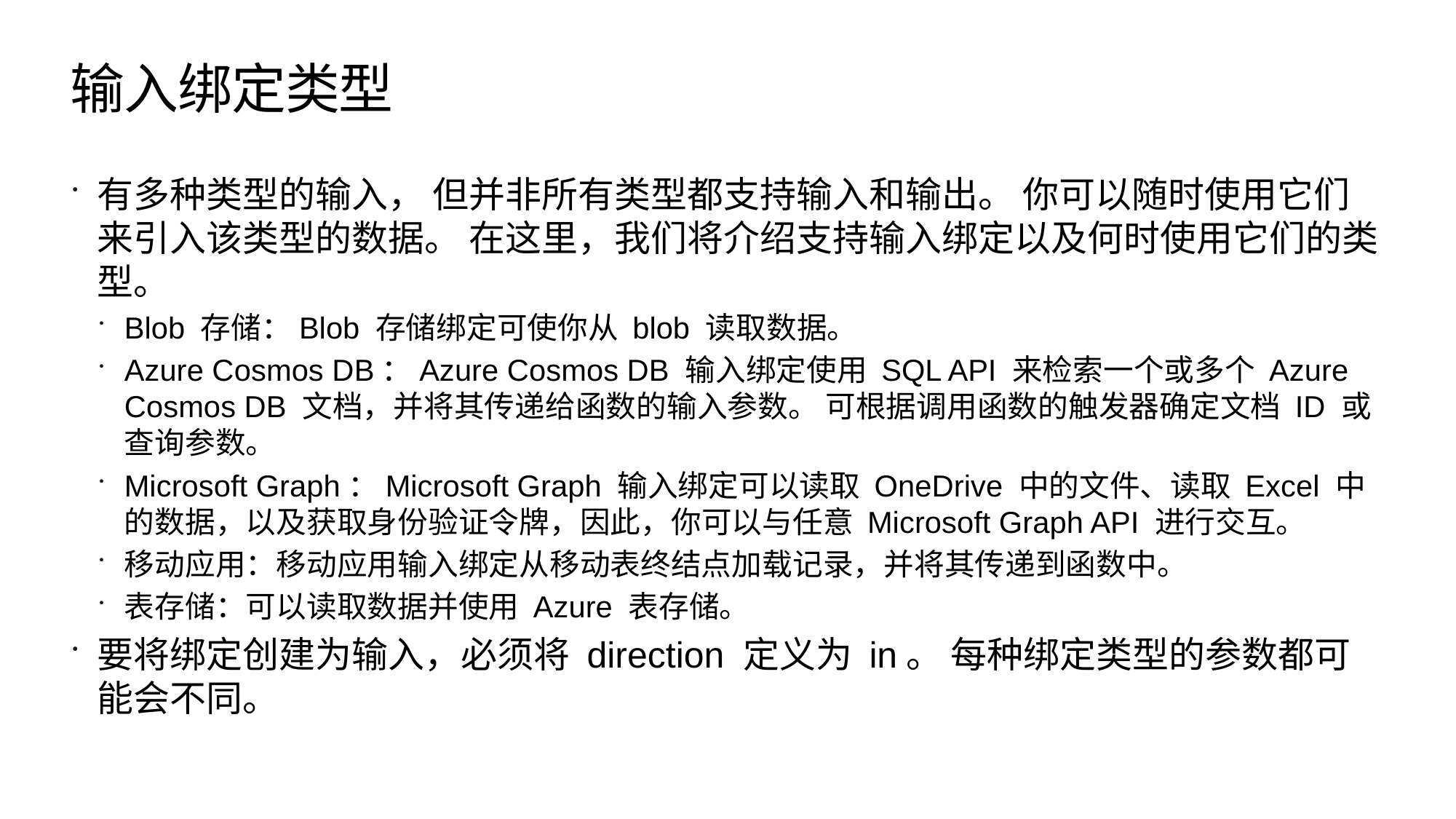

# 输入绑定类型
有多种类型的输入， 但并非所有类型都支持输入和输出。 你可以随时使用它们来引入该类型的数据。 在这里，我们将介绍支持输入绑定以及何时使用它们的类型。
Blob 存储：Blob 存储绑定可使你从 blob 读取数据。
Azure Cosmos DB：Azure Cosmos DB 输入绑定使用 SQL API 来检索一个或多个 Azure Cosmos DB 文档，并将其传递给函数的输入参数。 可根据调用函数的触发器确定文档 ID 或查询参数。
Microsoft Graph：Microsoft Graph 输入绑定可以读取 OneDrive 中的文件、读取 Excel 中的数据，以及获取身份验证令牌，因此，你可以与任意 Microsoft Graph API 进行交互。
移动应用：移动应用输入绑定从移动表终结点加载记录，并将其传递到函数中。
表存储：可以读取数据并使用 Azure 表存储。
要将绑定创建为输入，必须将 direction 定义为 in。 每种绑定类型的参数都可能会不同。